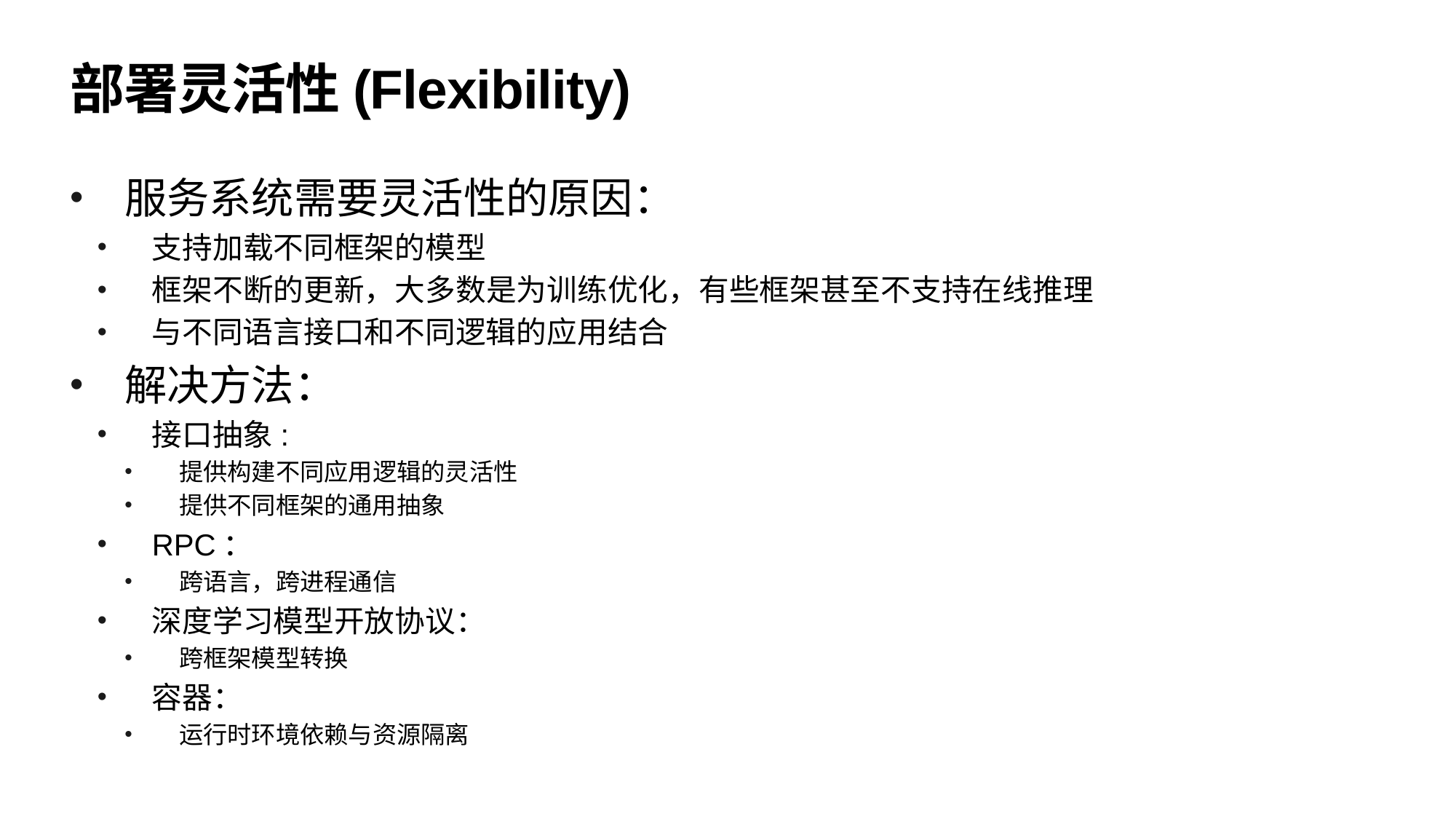

# 部署灵活性(Flexibility)
服务系统需要灵活性的原因：
支持加载不同框架的模型
框架不断的更新，大多数是为训练优化，有些框架甚至不支持在线推理
与不同语言接口和不同逻辑的应用结合
解决方法：
接口抽象:
提供构建不同应用逻辑的灵活性
提供不同框架的通用抽象
RPC：
跨语言，跨进程通信
深度学习模型开放协议：
跨框架模型转换
容器：
运行时环境依赖与资源隔离